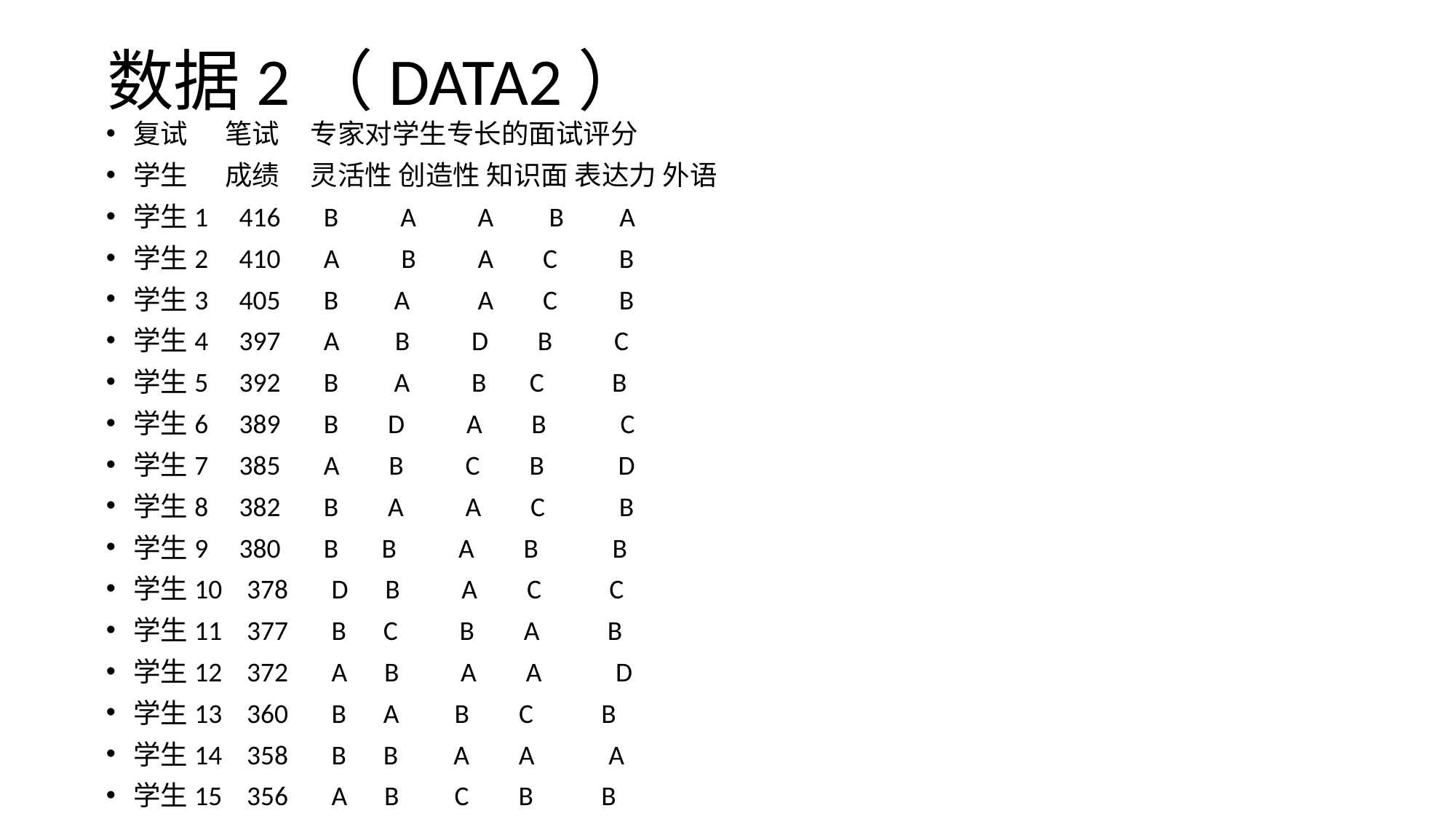

# 数据2（DATA2）
复试      笔试     专家对学生专长的面试评分
学生      成绩     灵活性 创造性 知识面 表达力 外语
学生1     416       B          A          A         B         A
学生2     410       A          B          A        C          B
学生3     405       B         A           A        C          B
学生4     397       A         B          D        B          C
学生5     392       B         A          B       C           B
学生6     389       B        D          A        B            C
学生7     385       A        B          C        B            D
学生8     382       B        A          A        C            B
学生9     380       B       B          A        B            B
学生10    378       D      B          A        C           C
学生11    377       B      C          B        A           B
学生12    372       A      B          A        A            D
学生13    360       B      A         B        C           B
学生14    358       B      B         A        A            A
学生15    356       A      B         C        B           B